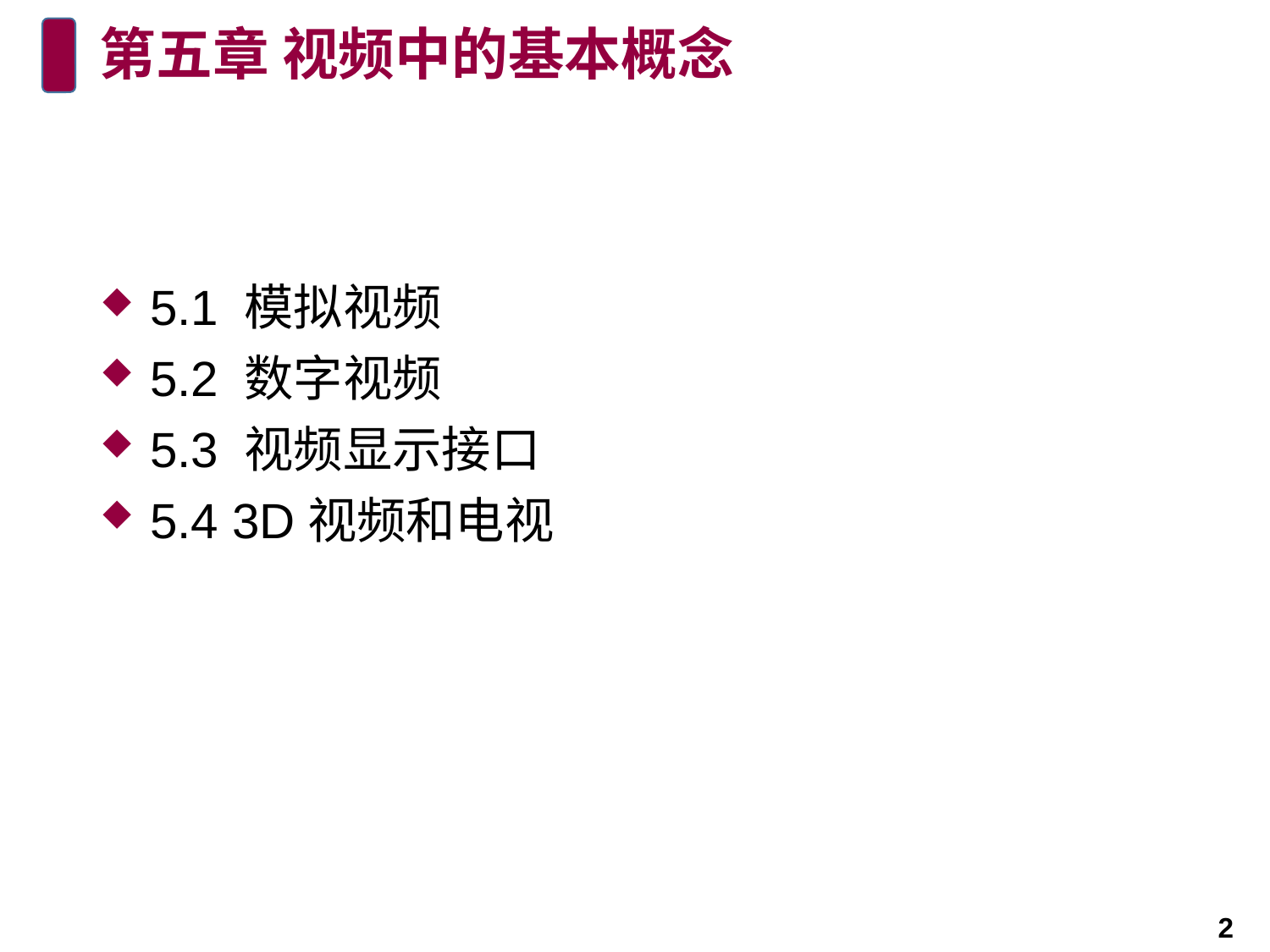

# 第五章 视频中的基本概念

5.1 模拟视频
5.2 数字视频
5.3 视频显示接口
5.4 3D视频和电视

2